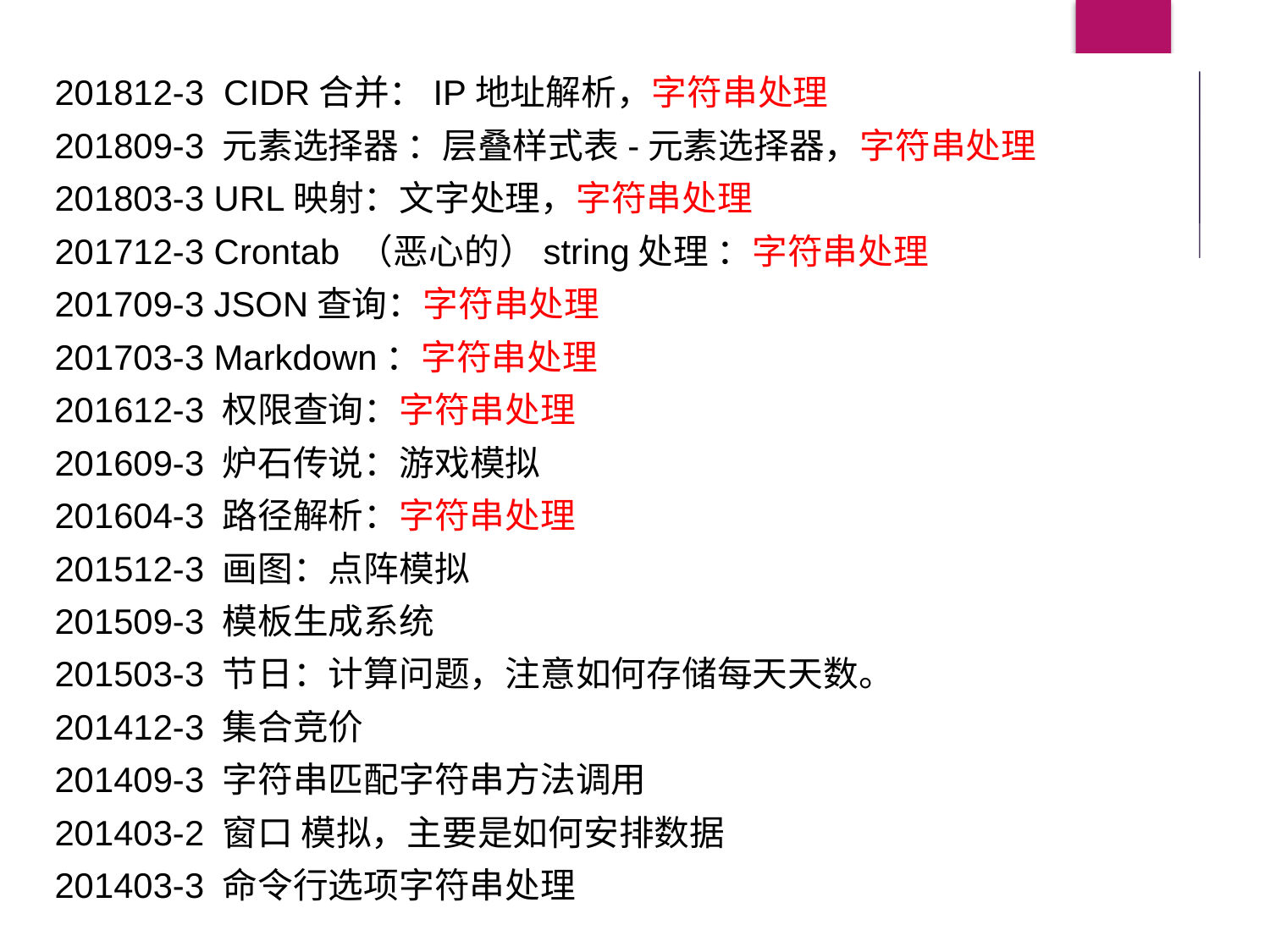

201812-3  CIDR合并：IP地址解析，字符串处理
201809-3 元素选择器 ：层叠样式表-元素选择器，字符串处理
201803-3 URL映射：文字处理，字符串处理
201712-3 Crontab （恶心的）string处理 ：字符串处理
201709-3 JSON查询：字符串处理
201703-3 Markdown：字符串处理
201612-3 权限查询：字符串处理
201609-3 炉石传说：游戏模拟
201604-3 路径解析：字符串处理
201512-3 画图：点阵模拟
201509-3 模板生成系统
201503-3 节日：计算问题，注意如何存储每天天数。
201412-3 集合竞价
201409-3 字符串匹配字符串方法调用
201403-2 窗口 模拟，主要是如何安排数据
201403-3 命令行选项字符串处理